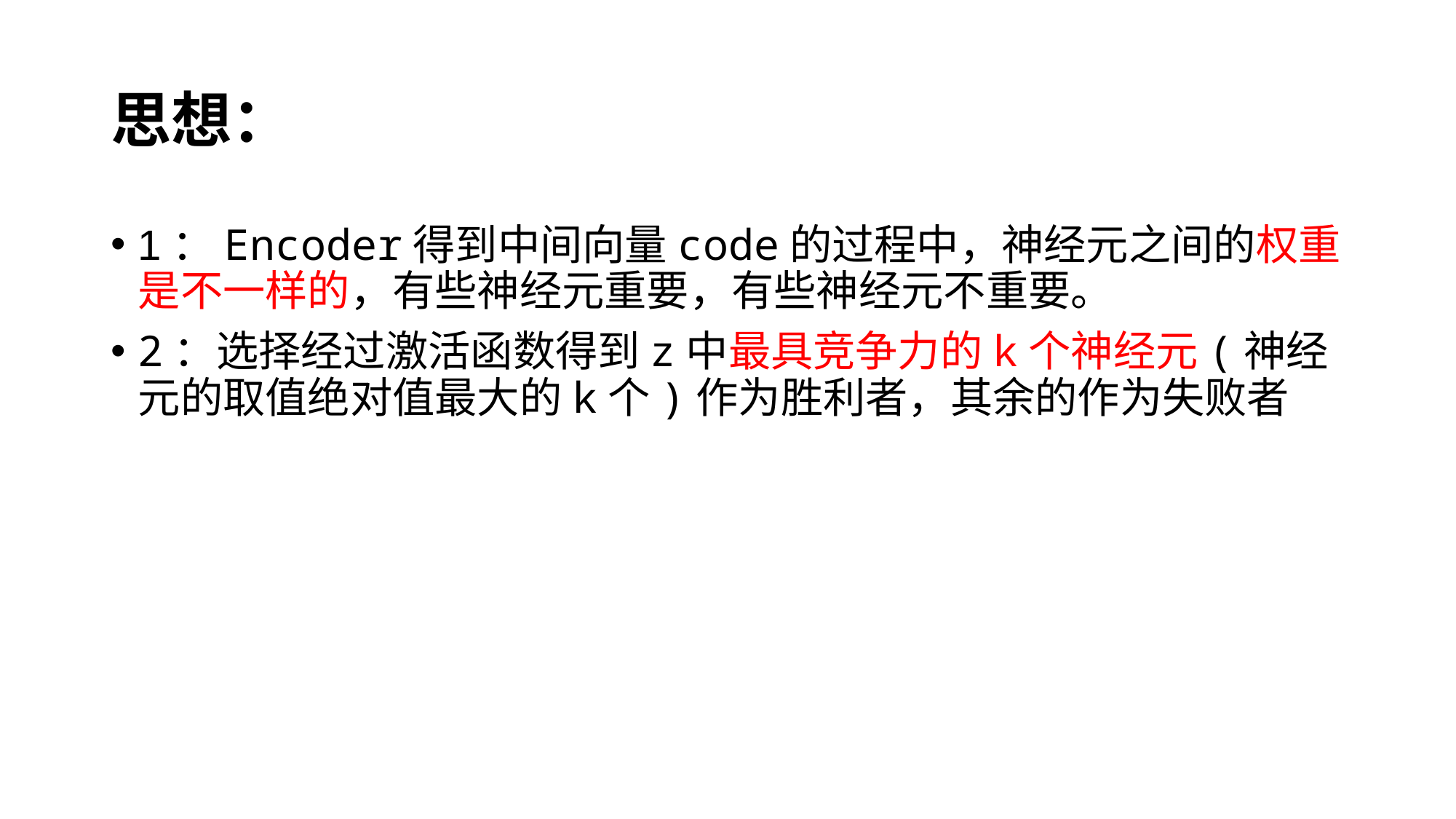

# 思想：
1：Encoder得到中间向量code的过程中，神经元之间的权重是不一样的，有些神经元重要，有些神经元不重要。
2：选择经过激活函数得到z中最具竞争力的k个神经元(神经元的取值绝对值最大的k个)作为胜利者，其余的作为失败者